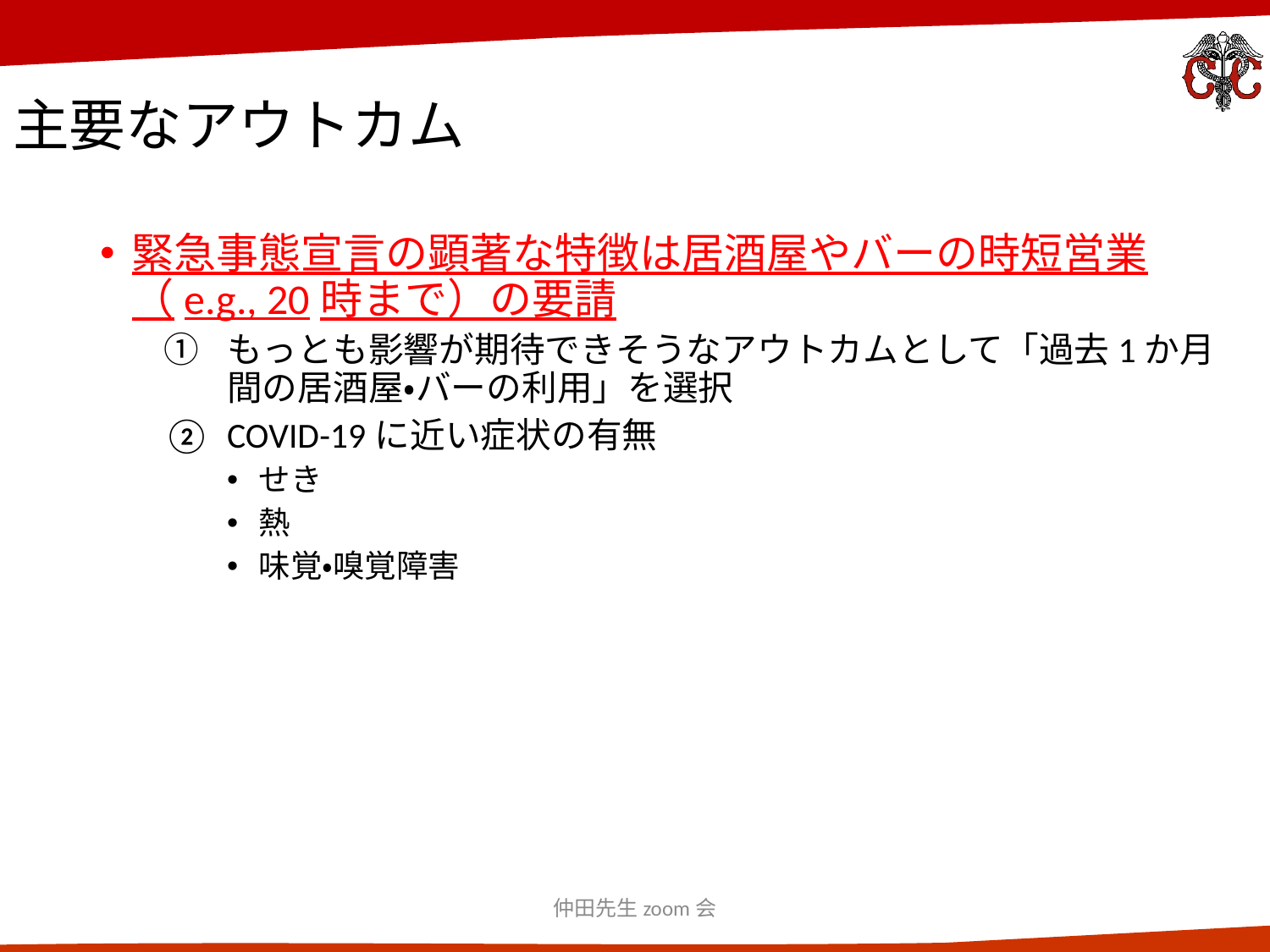

# 主要なアウトカム
緊急事態宣言の顕著な特徴は居酒屋やバーの時短営業（e.g., 20時まで）の要請
もっとも影響が期待できそうなアウトカムとして「過去1か月間の居酒屋・バーの利用」を選択
COVID-19に近い症状の有無
せき
熱
味覚・嗅覚障害
仲田先生zoom会